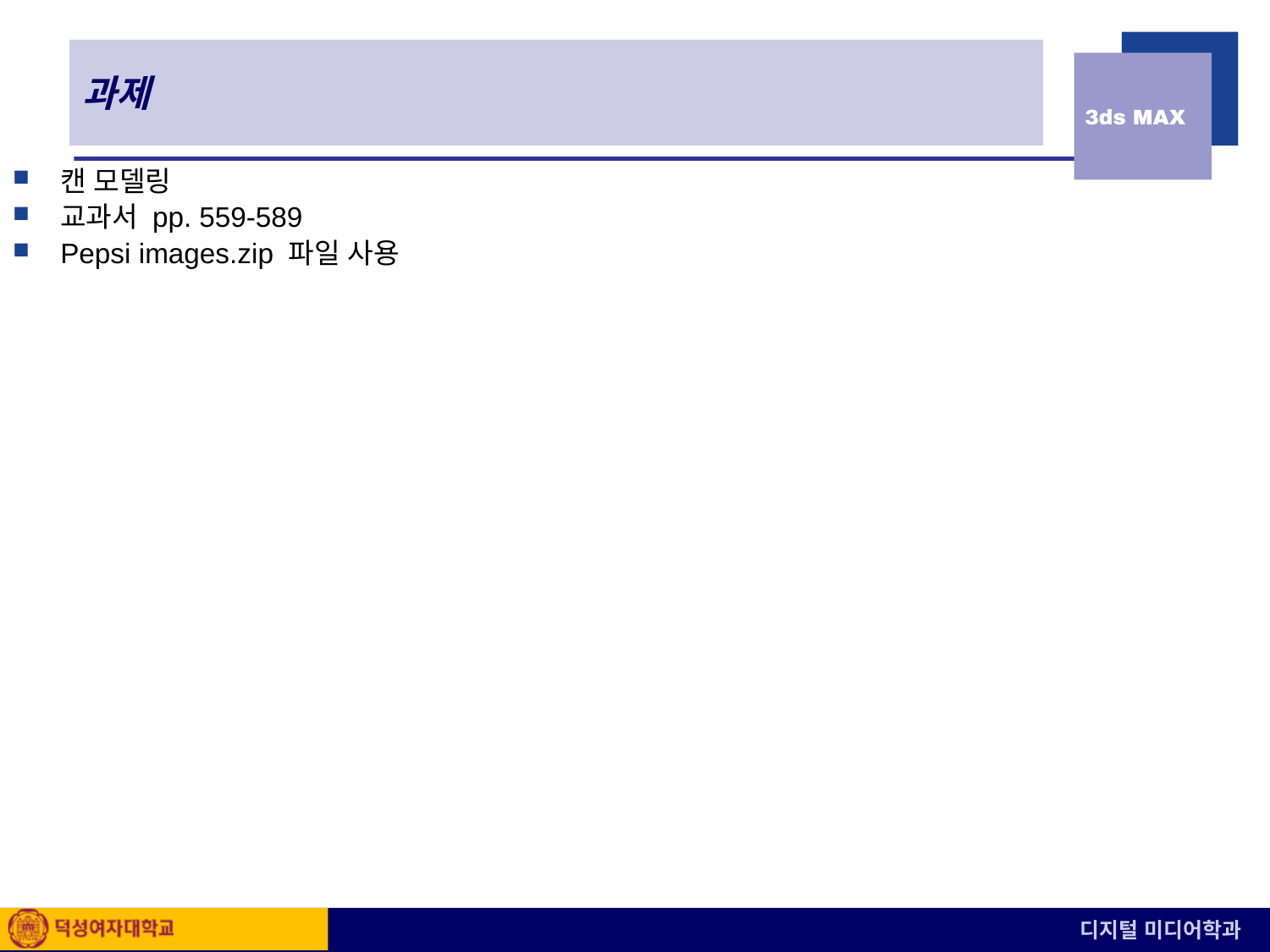

# 과제
캔 모델링
교과서 pp. 559-589
Pepsi images.zip 파일 사용